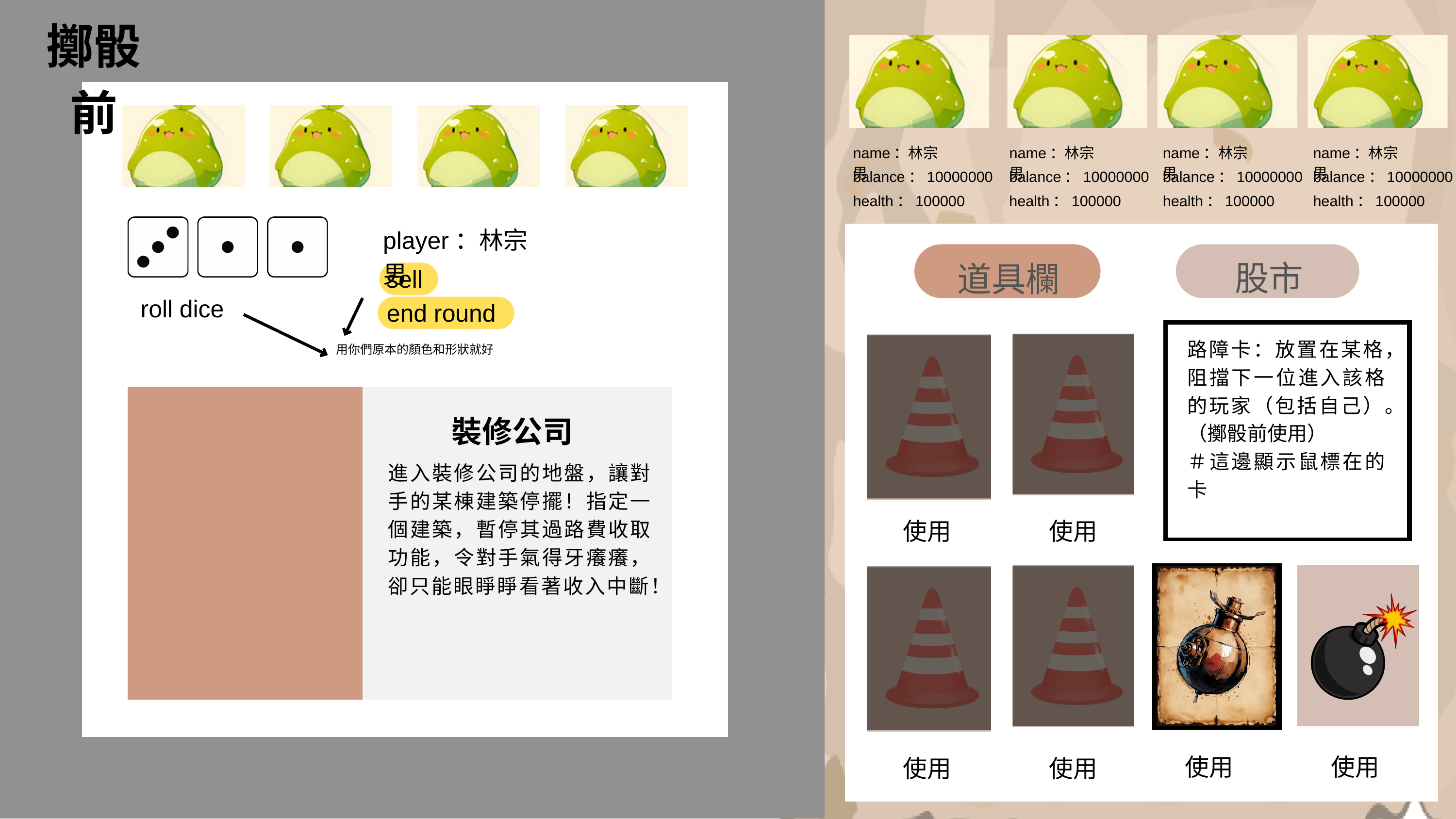

擲骰前

name：林宗男
name：林宗男
name：林宗男
name：林宗男
balance：10000000
balance：10000000
balance：10000000
balance：10000000

health：100000
health：100000
health：100000
health：100000

player：林宗男

股市
道具欄
sell

roll dice
end round

路障卡：放置在某格，阻擋下一位進入該格的玩家（包括自己）。​（擲骰前使用）
＃這邊顯示鼠標在的卡

用你們原本的顏色和形狀就好

裝修公司

進入裝修公司的地盤，讓對手的某棟建築停擺！指定一個建築，暫停其過路費收取功能，令對手氣得牙癢癢，卻只能眼睜睜看著收入中斷！

使用
使用

使用
使用
使用
使用